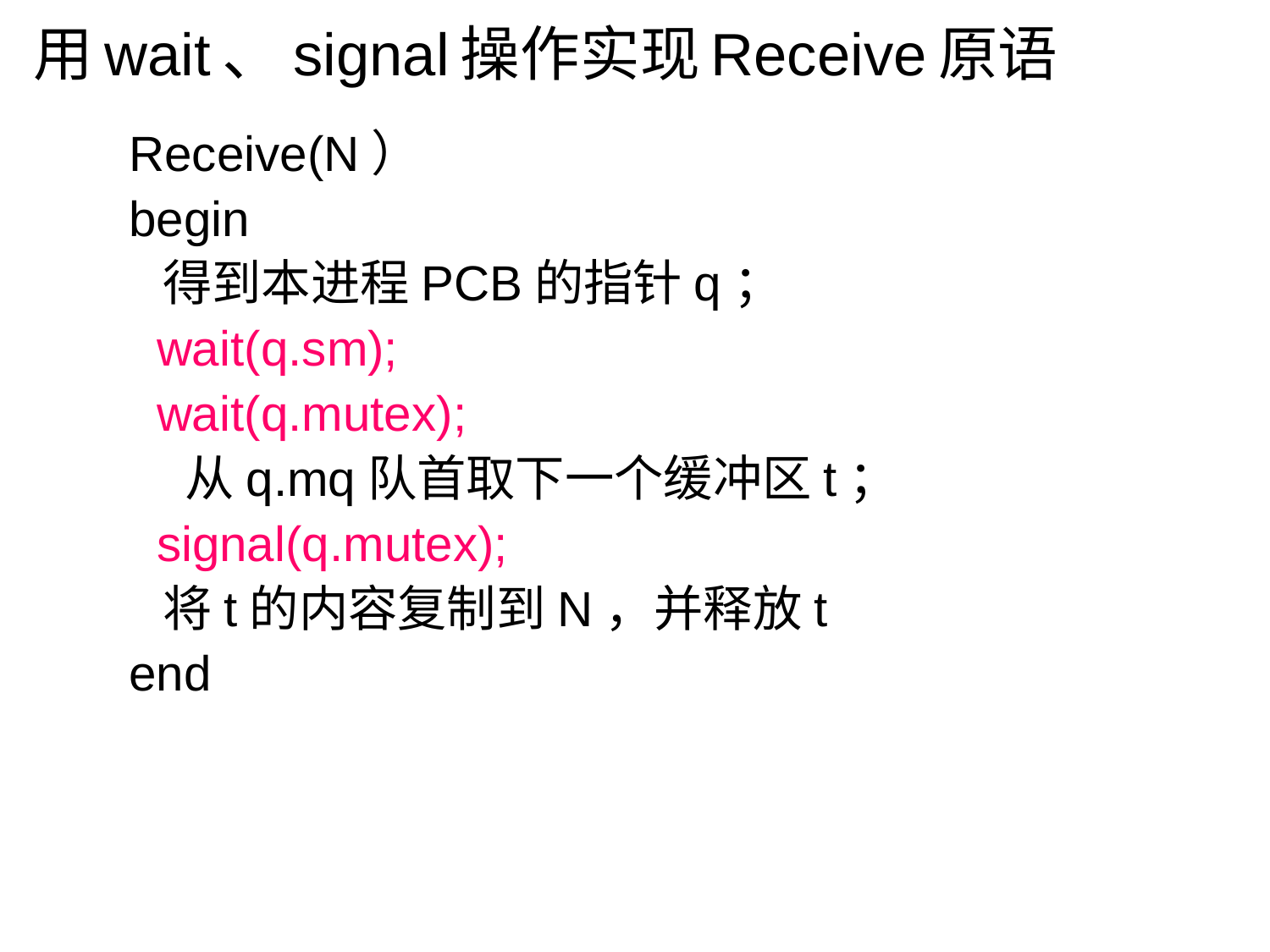

# 用wait、signal操作实现Receive原语
Receive(N）
begin
  得到本进程PCB的指针q；
  wait(q.sm);
  wait(q.mutex);
    从q.mq队首取下一个缓冲区t；
  signal(q.mutex);
  将t的内容复制到N，并释放t
end